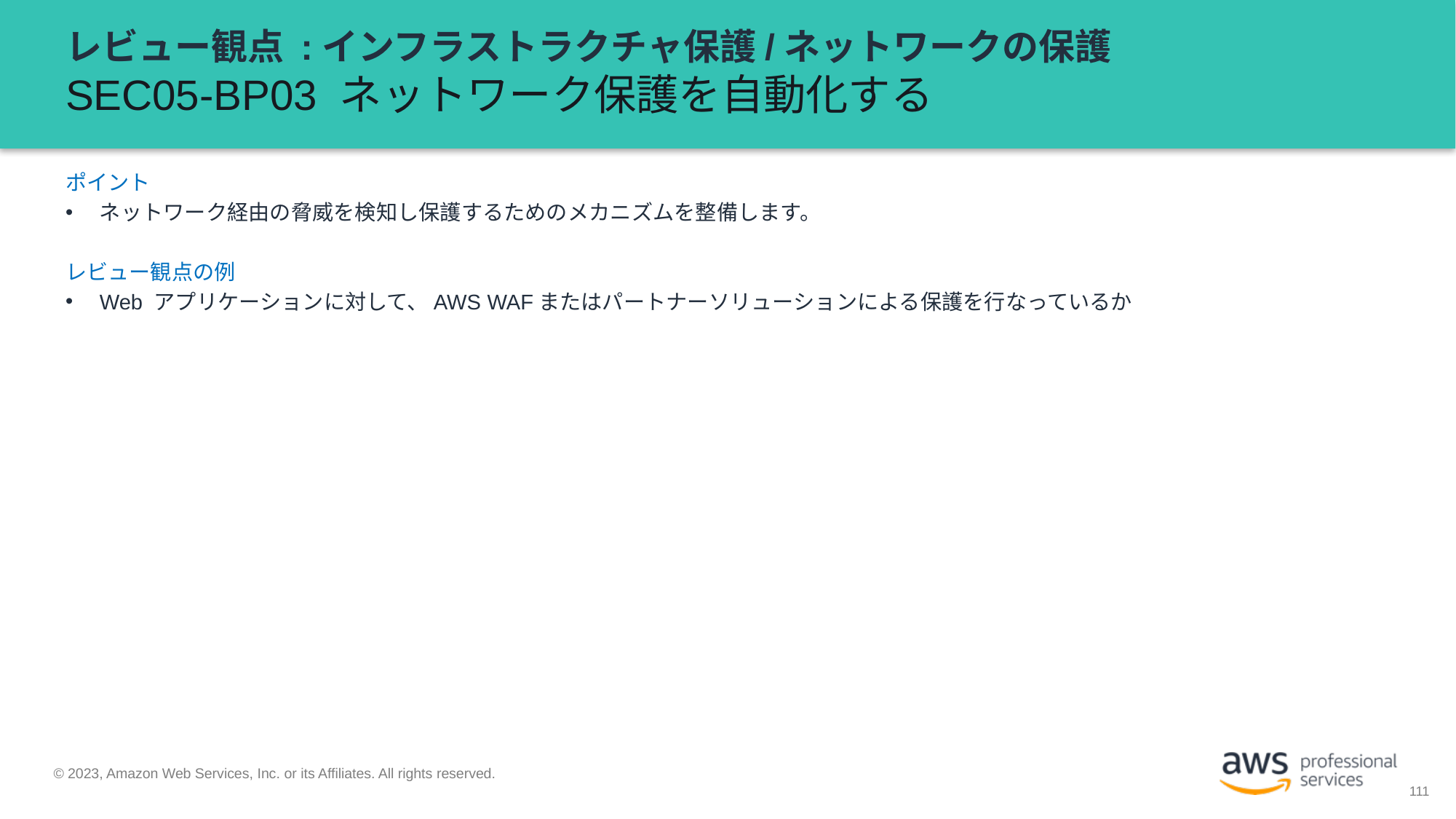

# レビュー観点 :インフラストラクチャ保護/ネットワークの保護 SEC05-BP03 ネットワーク保護を自動化する
ポイント
ネットワーク経由の脅威を検知し保護するためのメカニズムを整備します。

レビュー観点の例
Web アプリケーションに対して、AWS WAFまたはパートナーソリューションによる保護を行なっているか